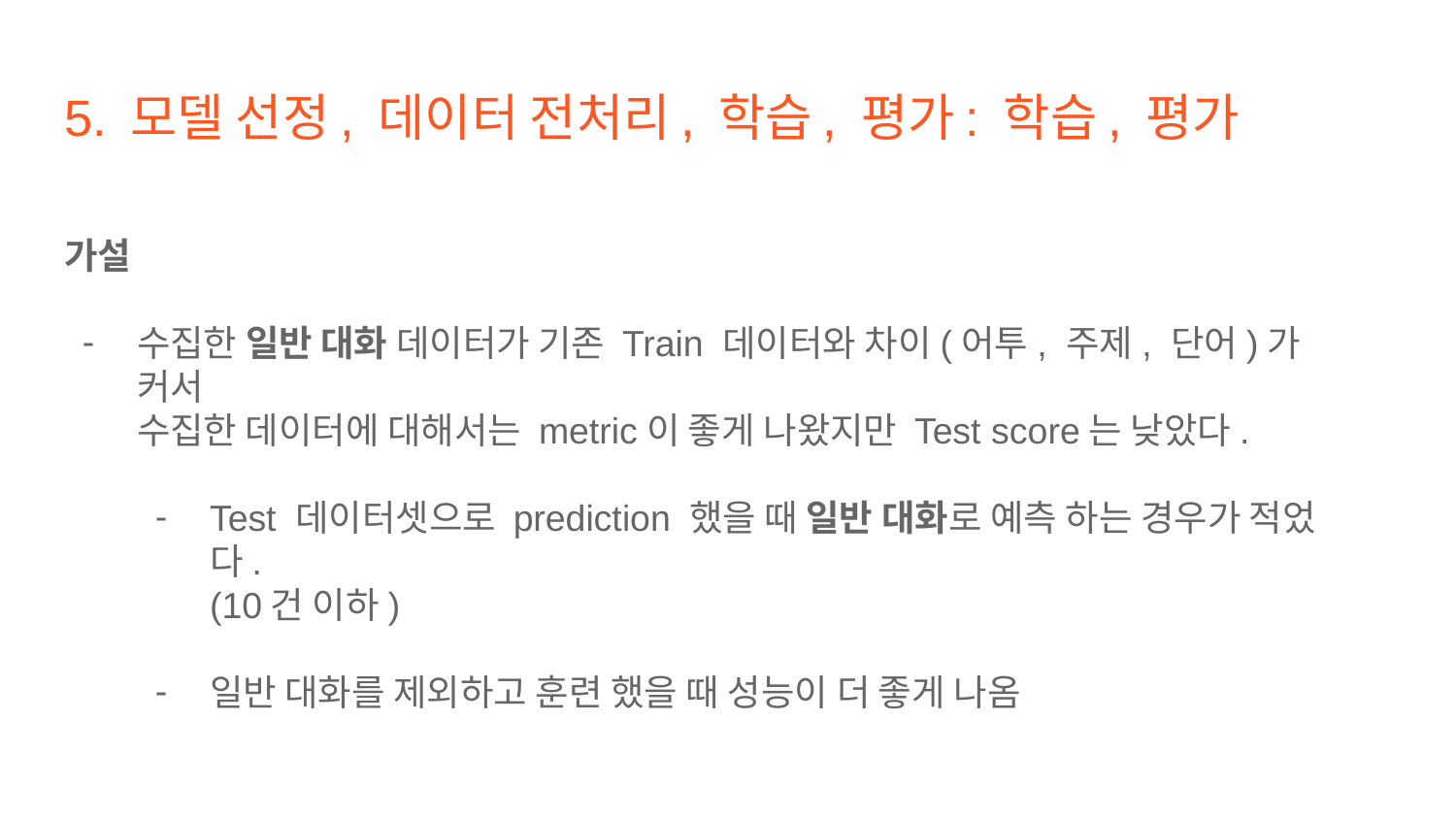

# 5. 모델 선정, 데이터 전처리, 학습, 평가: 학습, 평가

가설

수집한 일반 대화 데이터가 기존 Train 데이터와 차이(어투, 주제, 단어)가 커서
수집한 데이터에 대해서는 metric이 좋게 나왔지만 Test score는 낮았다.

Test 데이터셋으로 prediction 했을 때 일반 대화로 예측 하는 경우가 적었다.
(10건 이하)

일반 대화를 제외하고 훈련 했을 때 성능이 더 좋게 나옴